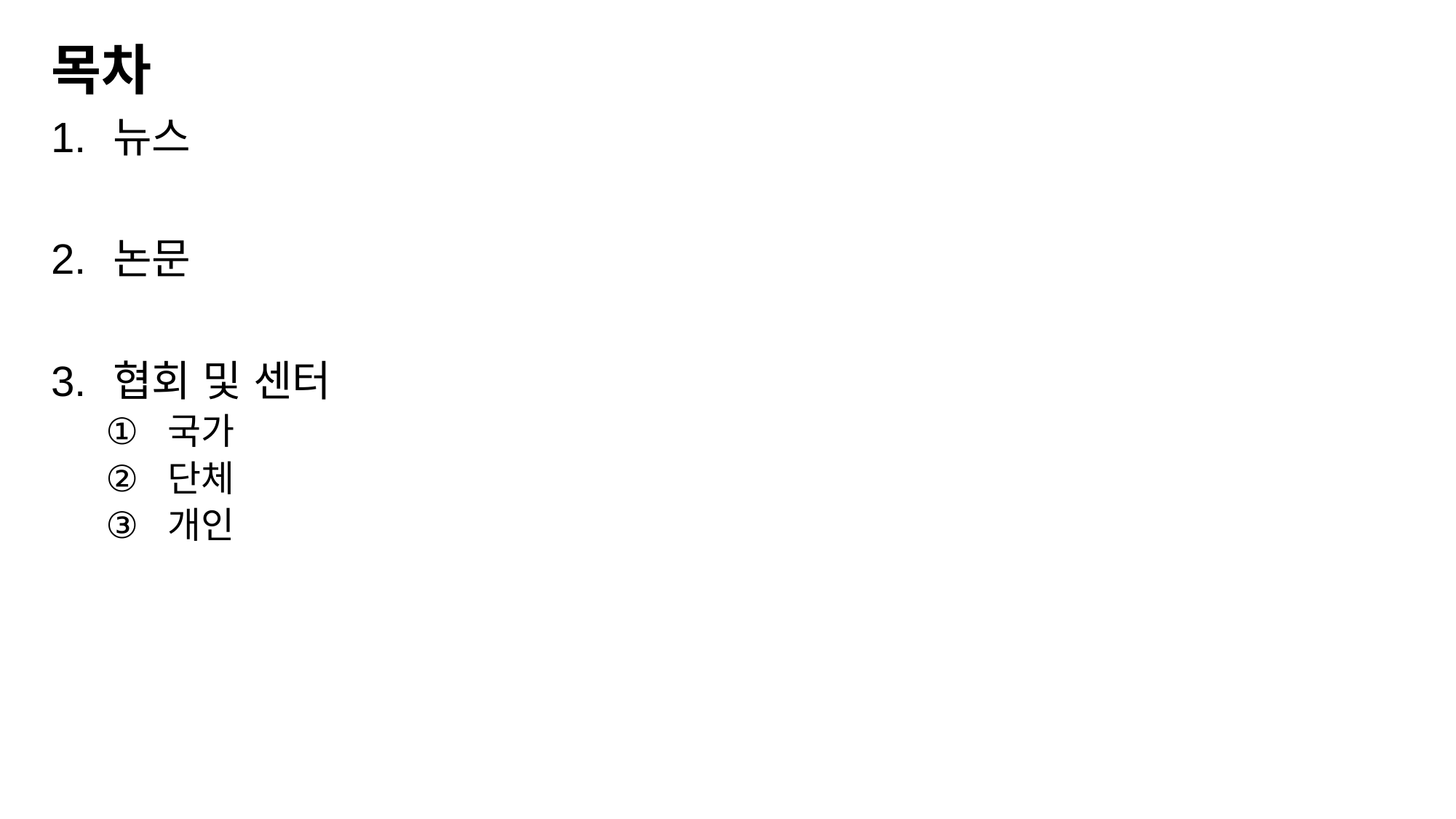

# 목차
뉴스

논문

협회 및 센터
국가
단체
개인